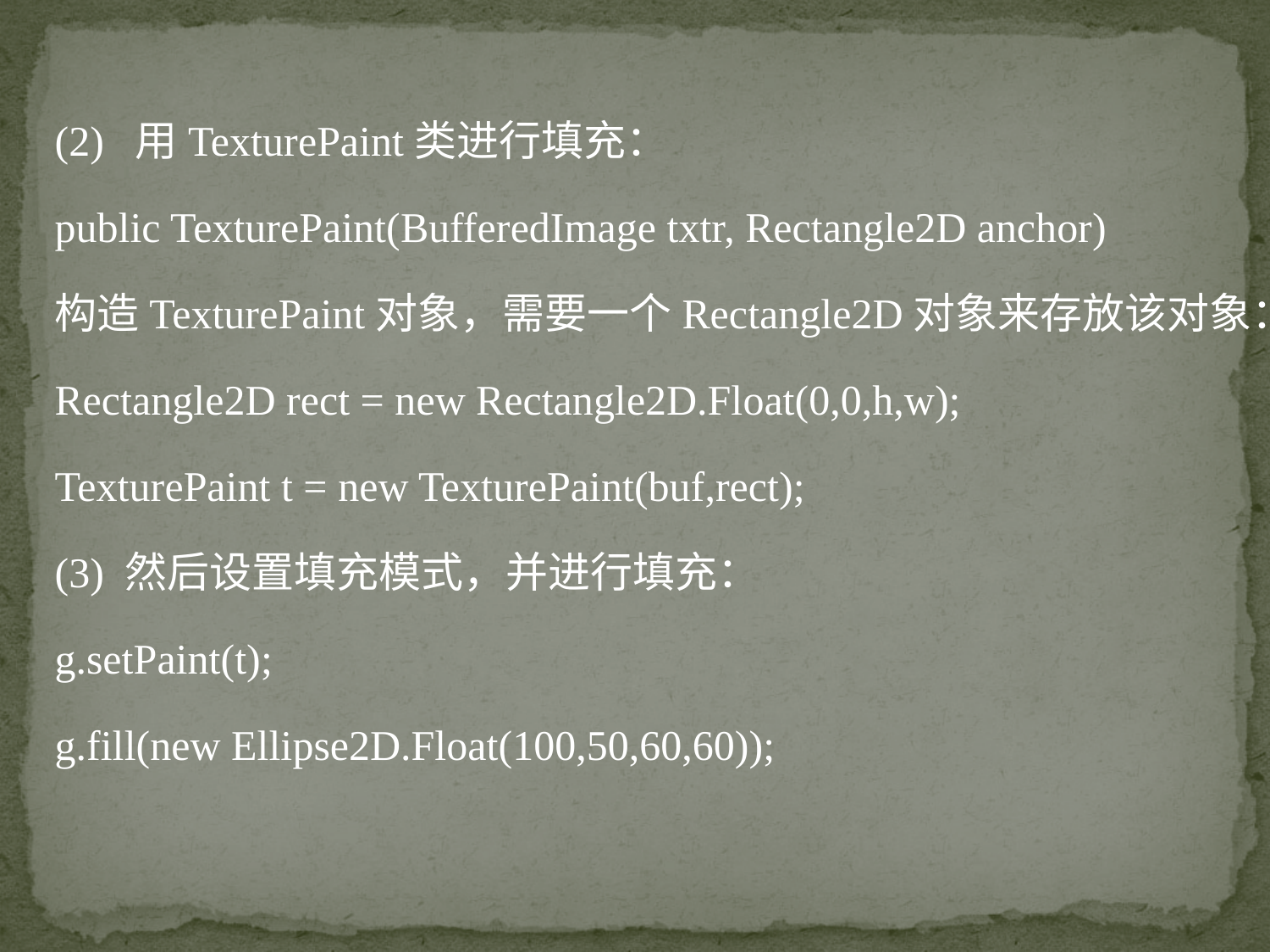

(2)  用TexturePaint类进行填充：
public TexturePaint(BufferedImage txtr, Rectangle2D anchor)
构造TexturePaint对象，需要一个Rectangle2D对象来存放该对象：
Rectangle2D rect = new Rectangle2D.Float(0,0,h,w);
TexturePaint t = new TexturePaint(buf,rect);
(3) 然后设置填充模式，并进行填充：
g.setPaint(t);
g.fill(new Ellipse2D.Float(100,50,60,60));